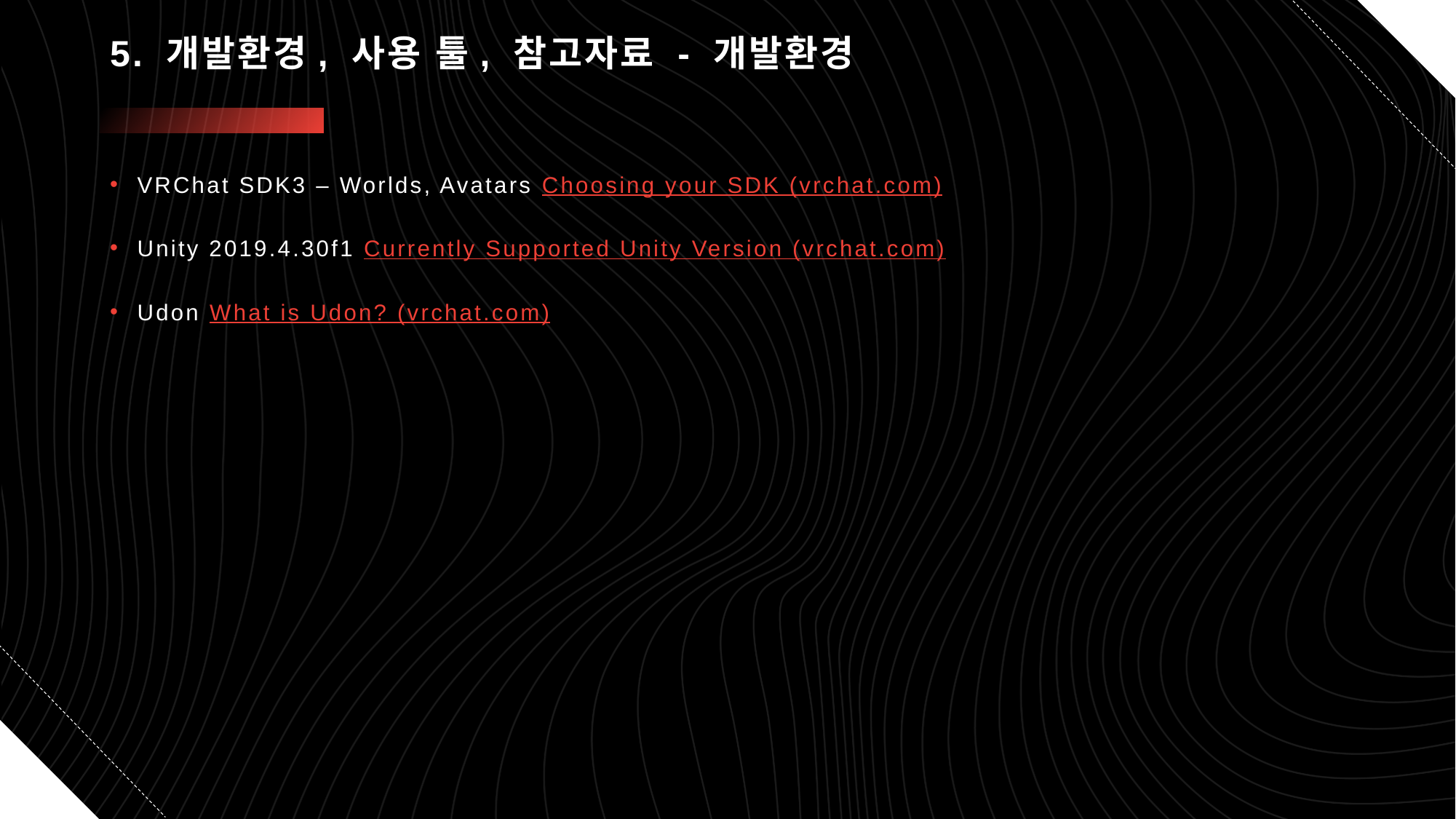

# 5. 개발환경, 사용 툴, 참고자료 - 개발환경
VRChat SDK3 – Worlds, Avatars Choosing your SDK (vrchat.com)
Unity 2019.4.30f1 Currently Supported Unity Version (vrchat.com)
Udon What is Udon? (vrchat.com)